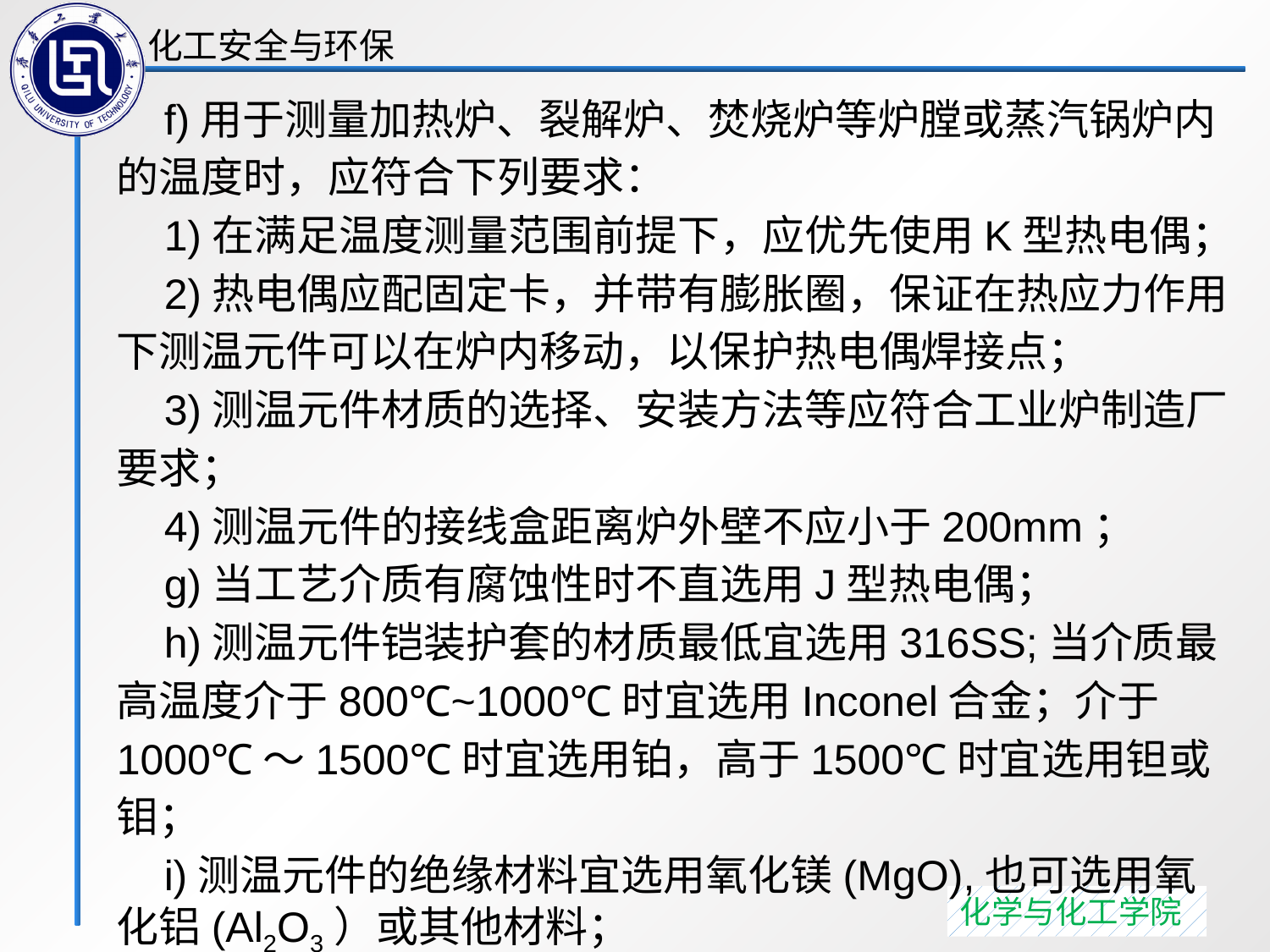

f)用于测量加热炉、裂解炉、焚烧炉等炉膛或蒸汽锅炉内的温度时，应符合下列要求：
    1)在满足温度测量范围前提下，应优先使用K型热电偶；
    2)热电偶应配固定卡，并带有膨胀圈，保证在热应力作用下测温元件可以在炉内移动，以保护热电偶焊接点；
    3)测温元件材质的选择、安装方法等应符合工业炉制造厂要求；
    4)测温元件的接线盒距离炉外壁不应小于200mm；
    g)当工艺介质有腐蚀性时不直选用J型热电偶；
    h)测温元件铠装护套的材质最低宜选用316SS;当介质最高温度介于800℃~1000℃时宜选用Inconel合金；介于1000℃～1500℃时宜选用铂，高于1500℃时宜选用钽或钼；
    i)测温元件的绝缘材料宜选用氧化镁(MgO),也可选用氧化铝(Al2O3）或其他材料；